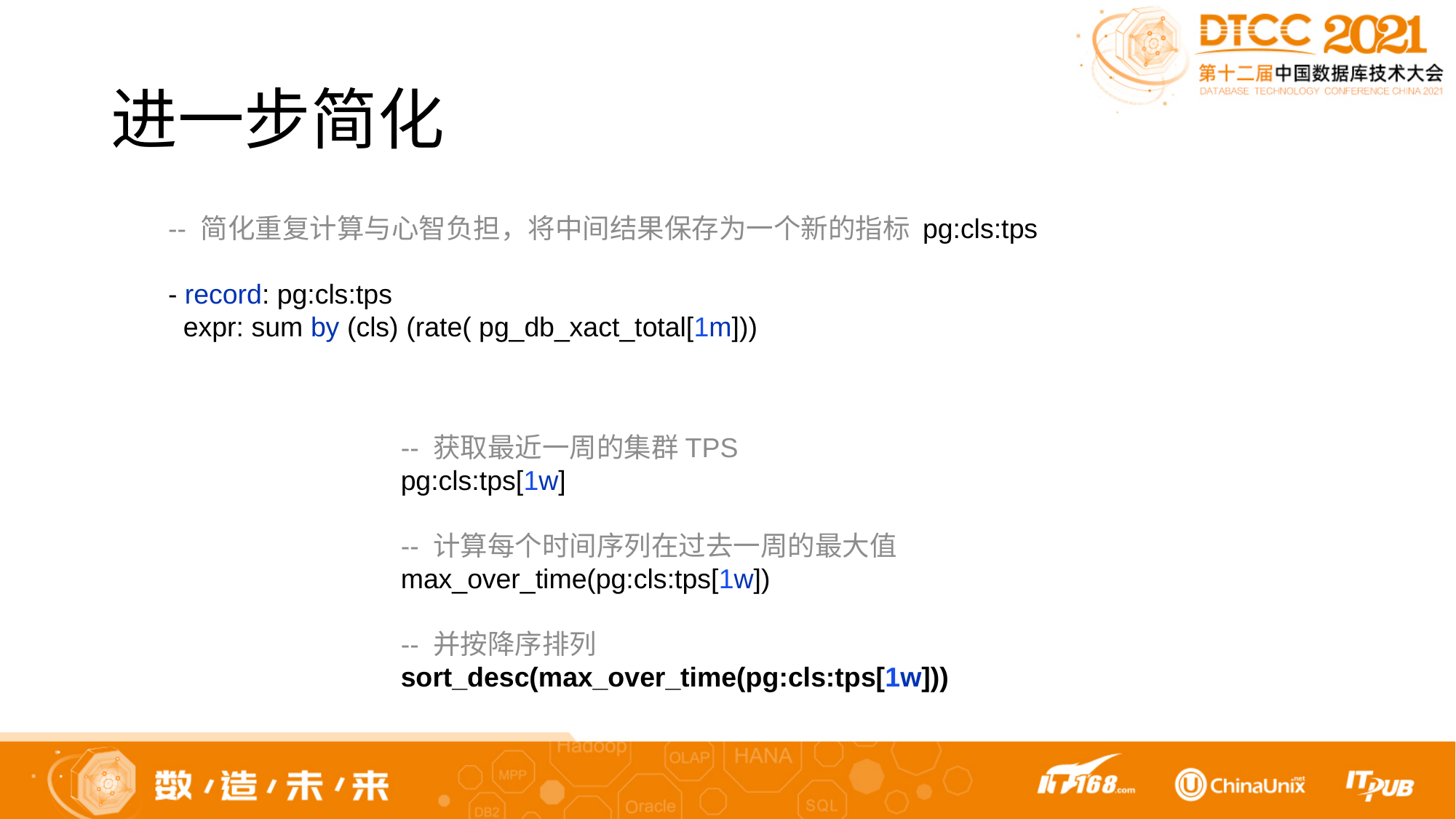

# 进一步简化
-- 简化重复计算与心智负担，将中间结果保存为一个新的指标 pg:cls:tps
- record: pg:cls:tps
  expr: sum by (cls) (rate( pg_db_xact_total[1m]))
-- 获取最近一周的集群TPS
pg:cls:tps[1w]
-- 计算每个时间序列在过去一周的最大值
max_over_time(pg:cls:tps[1w])
-- 并按降序排列
sort_desc(max_over_time(pg:cls:tps[1w]))